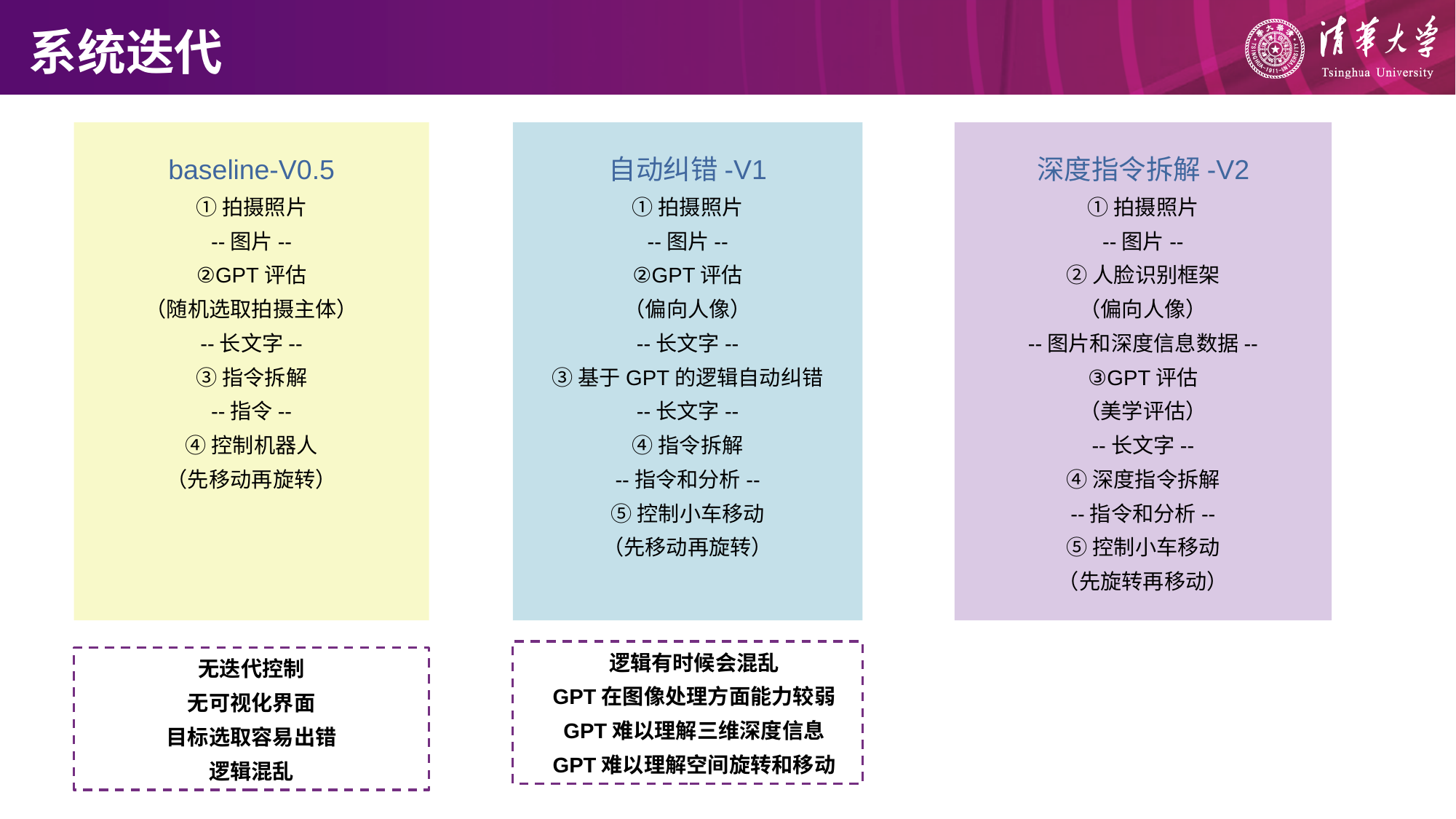

系统迭代
baseline-V0.5
①拍摄照片
--图片--
②GPT评估
（随机选取拍摄主体）
--长文字--
③指令拆解
--指令--
④控制机器人
（先移动再旋转）

自动纠错-V1
①拍摄照片
--图片--
②GPT评估
（偏向人像）
--长文字--
③基于GPT的逻辑自动纠错
--长文字--
④指令拆解
--指令和分析--
⑤控制小车移动
（先移动再旋转）

深度指令拆解-V2
①拍摄照片
--图片--
②人脸识别框架
（偏向人像）
--图片和深度信息数据--
③GPT评估
（美学评估）
--长文字--
④深度指令拆解
--指令和分析--
⑤控制小车移动
（先旋转再移动）

逻辑有时候会混乱
GPT在图像处理方面能力较弱
GPT难以理解三维深度信息
GPT难以理解空间旋转和移动

无迭代控制
无可视化界面
目标选取容易出错
逻辑混乱